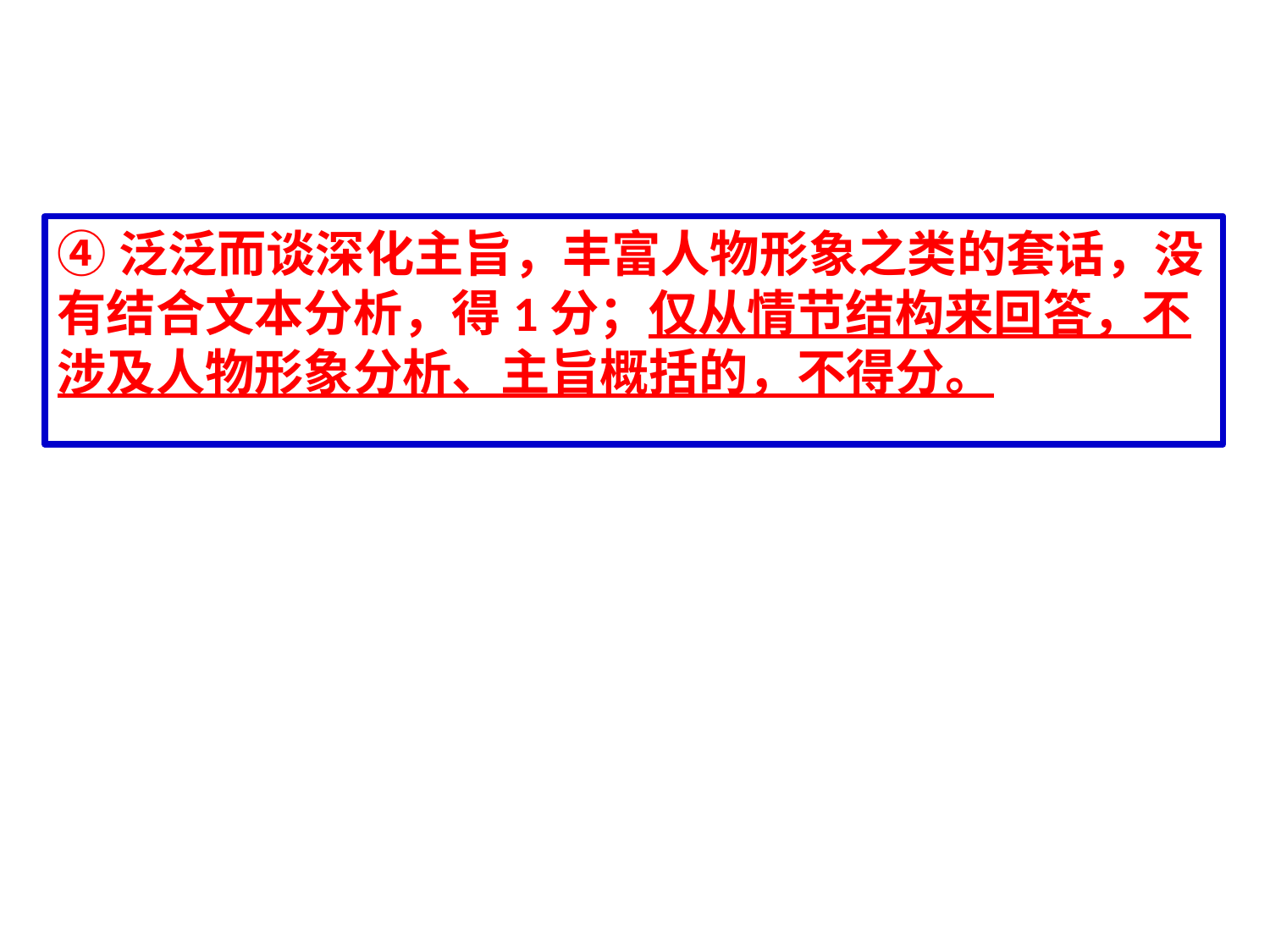

④泛泛而谈深化主旨，丰富人物形象之类的套话，没有结合文本分析，得1分；仅从情节结构来回答，不涉及人物形象分析、主旨概括的，不得分。